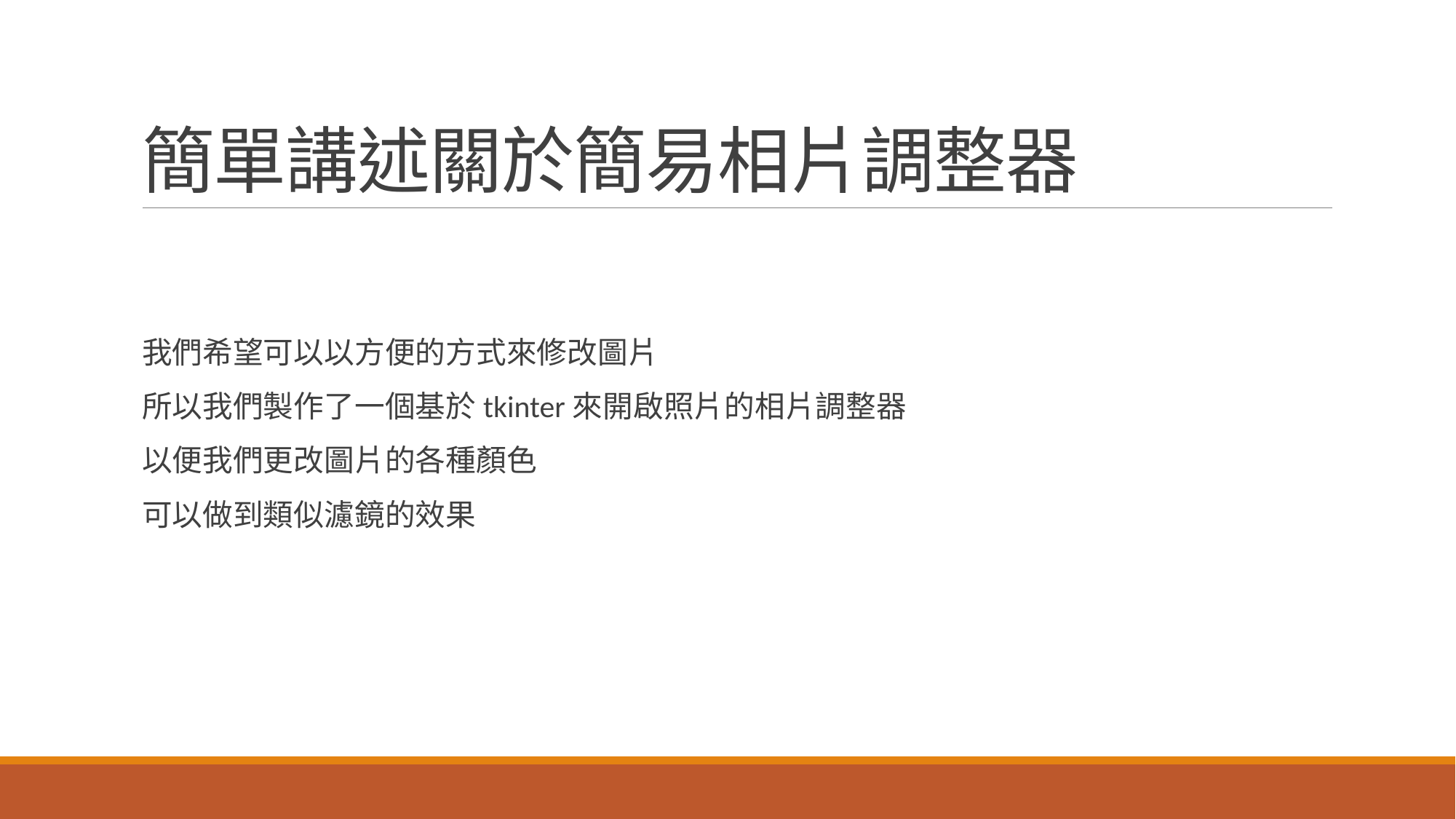

# 簡單講述關於簡易相片調整器

我們希望可以以方便的方式來修改圖片
所以我們製作了一個基於tkinter來開啟照片的相片調整器
以便我們更改圖片的各種顏色
可以做到類似濾鏡的效果